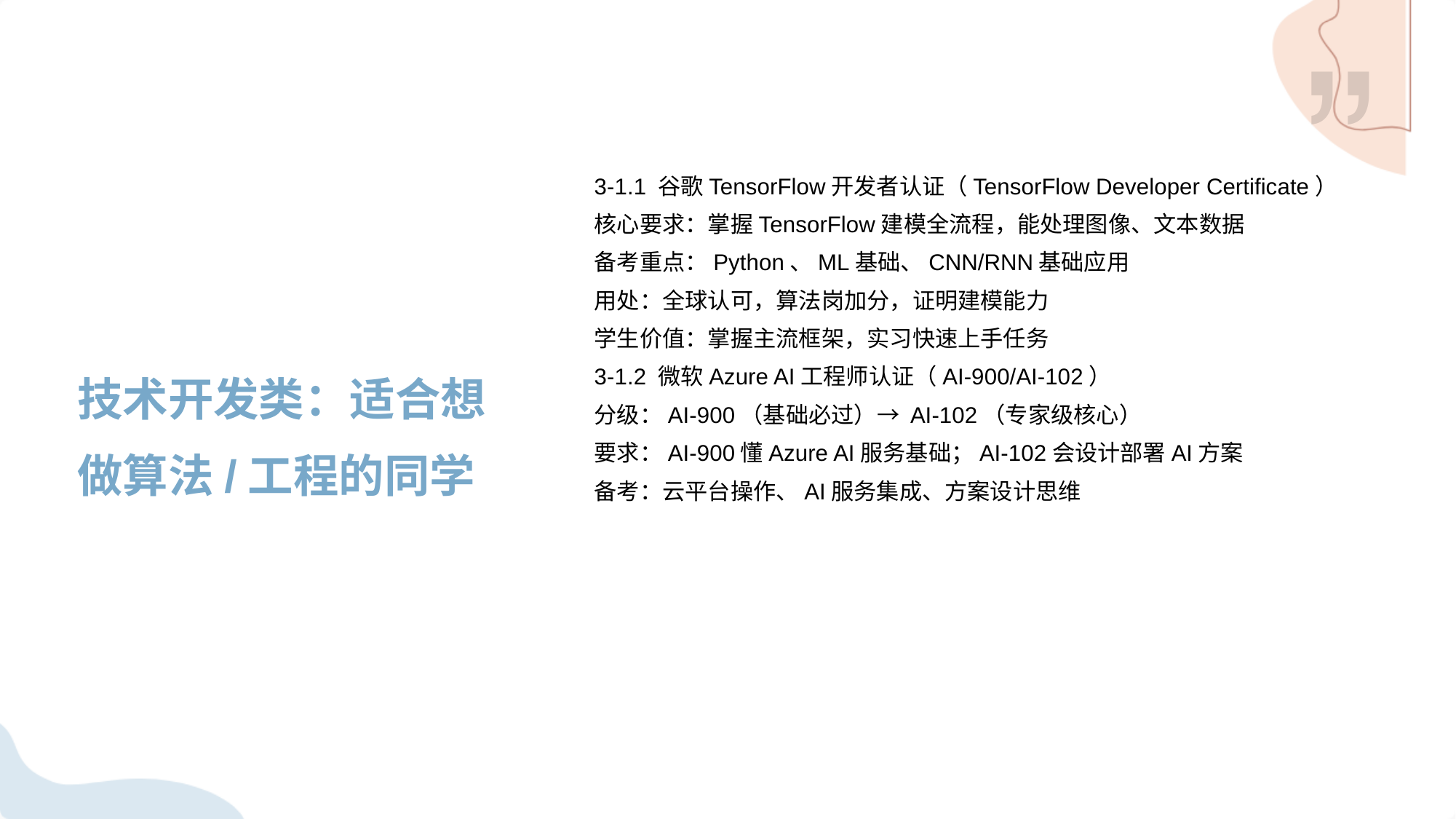

”
3-1.1 谷歌TensorFlow开发者认证（TensorFlow Developer Certificate）
核心要求：掌握TensorFlow建模全流程，能处理图像、文本数据
备考重点：Python、ML基础、CNN/RNN基础应用
用处：全球认可，算法岗加分，证明建模能力
学生价值：掌握主流框架，实习快速上手任务
3-1.2 微软Azure AI工程师认证（AI-900/AI-102）
分级：AI-900（基础必过）→ AI-102（专家级核心）
要求：AI-900懂Azure AI服务基础；AI-102会设计部署AI方案
备考：云平台操作、AI服务集成、方案设计思维
技术开发类：适合想做算法/工程的同学